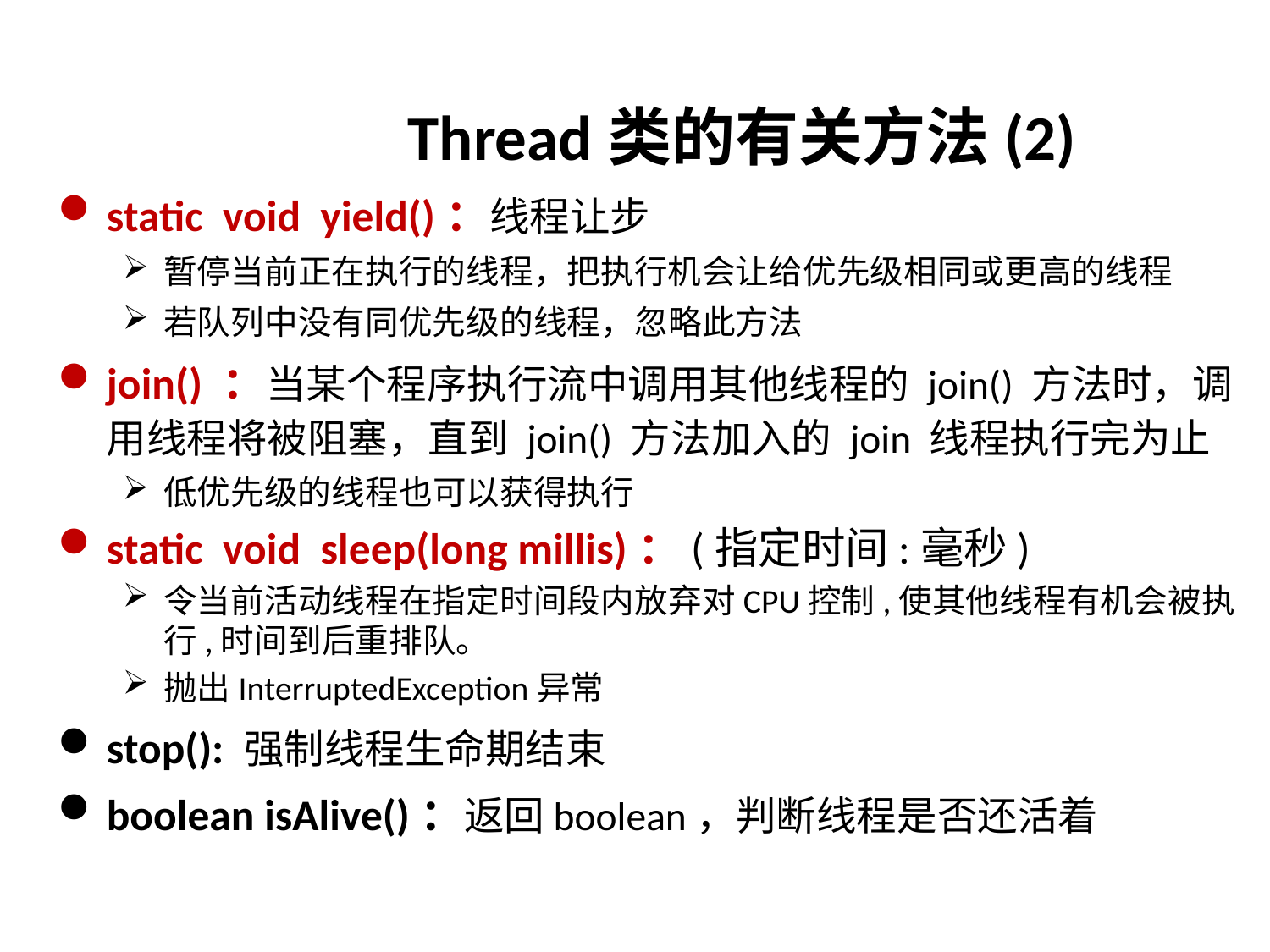

# Thread类的有关方法(2)
static  void  yield()：线程让步
暂停当前正在执行的线程，把执行机会让给优先级相同或更高的线程
若队列中没有同优先级的线程，忽略此方法
join() ：当某个程序执行流中调用其他线程的 join() 方法时，调用线程将被阻塞，直到 join() 方法加入的 join 线程执行完为止
低优先级的线程也可以获得执行
static  void  sleep(long millis)：(指定时间:毫秒)
令当前活动线程在指定时间段内放弃对CPU控制,使其他线程有机会被执行,时间到后重排队。
抛出InterruptedException异常
stop(): 强制线程生命期结束
boolean isAlive()：返回boolean，判断线程是否还活着